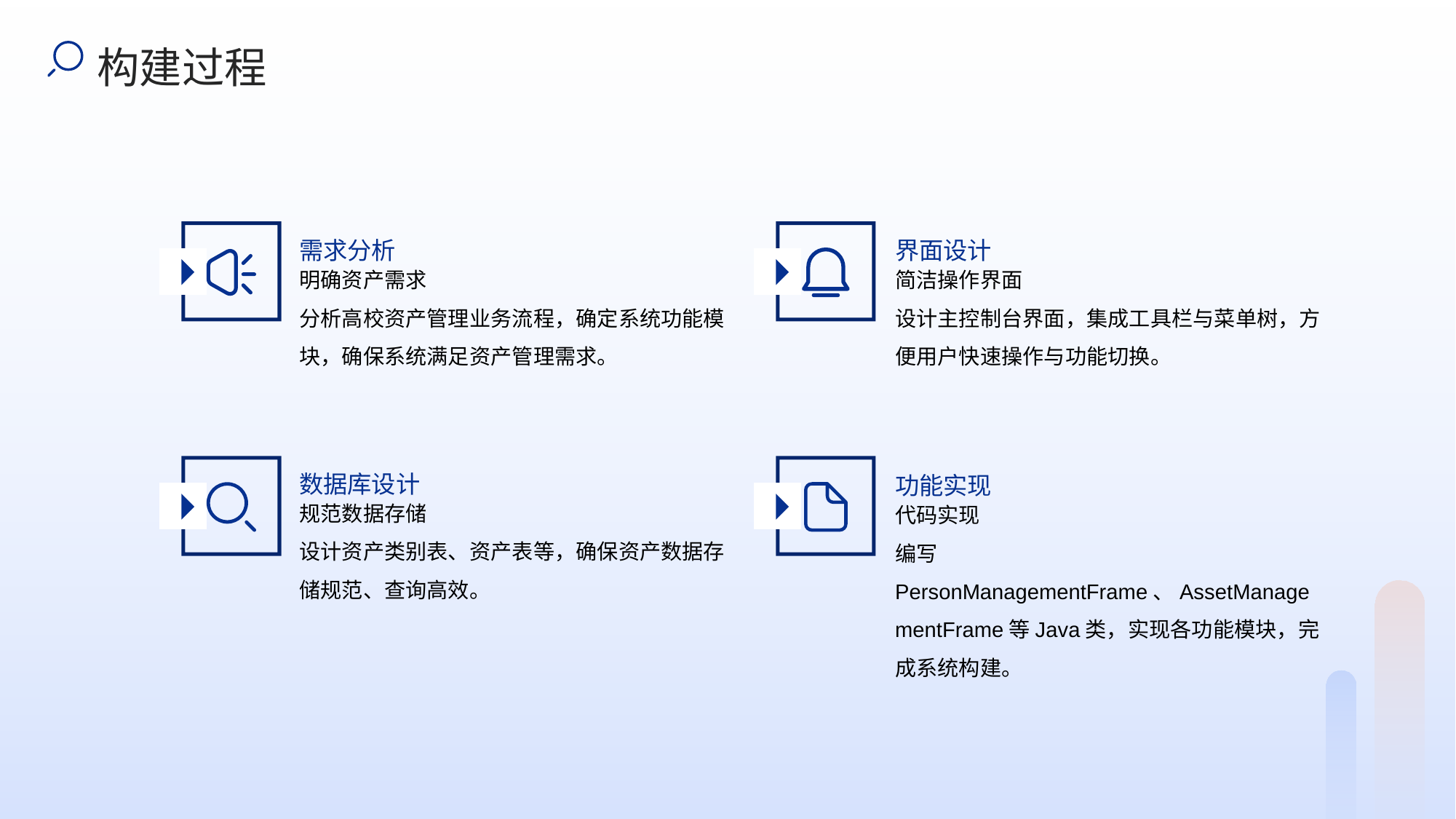

构建过程

需求分析
界面设计

明确资产需求
分析高校资产管理业务流程，确定系统功能模块，确保系统满足资产管理需求。
简洁操作界面
设计主控制台界面，集成工具栏与菜单树，方便用户快速操作与功能切换。
数据库设计

功能实现

规范数据存储
设计资产类别表、资产表等，确保资产数据存储规范、查询高效。
代码实现
编写PersonManagementFrame、AssetManagementFrame等Java类，实现各功能模块，完成系统构建。